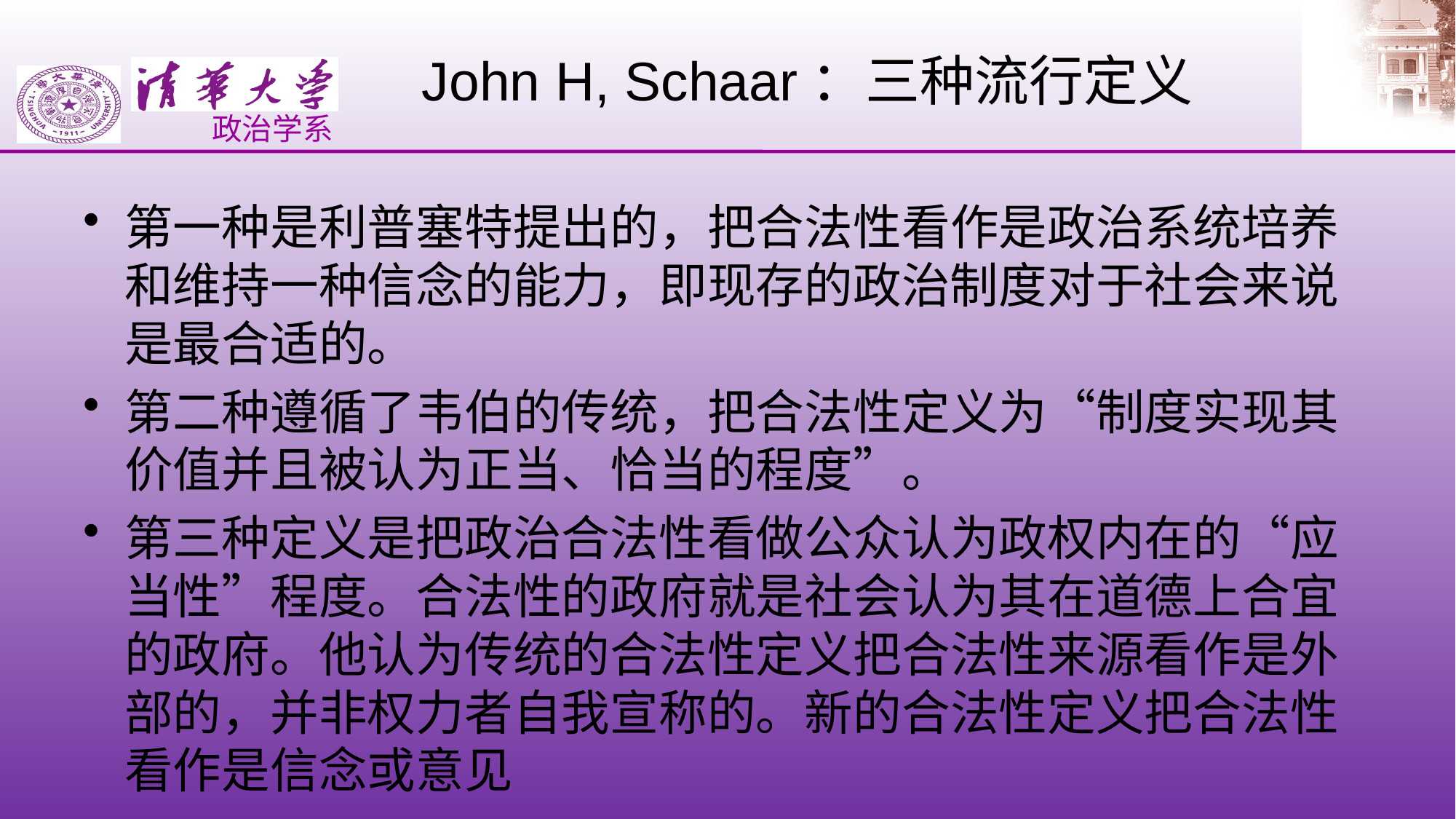

# John H, Schaar：三种流行定义
第一种是利普塞特提出的，把合法性看作是政治系统培养和维持一种信念的能力，即现存的政治制度对于社会来说是最合适的。
第二种遵循了韦伯的传统，把合法性定义为“制度实现其价值并且被认为正当、恰当的程度”。
第三种定义是把政治合法性看做公众认为政权内在的“应当性”程度。合法性的政府就是社会认为其在道德上合宜的政府。他认为传统的合法性定义把合法性来源看作是外部的，并非权力者自我宣称的。新的合法性定义把合法性看作是信念或意见